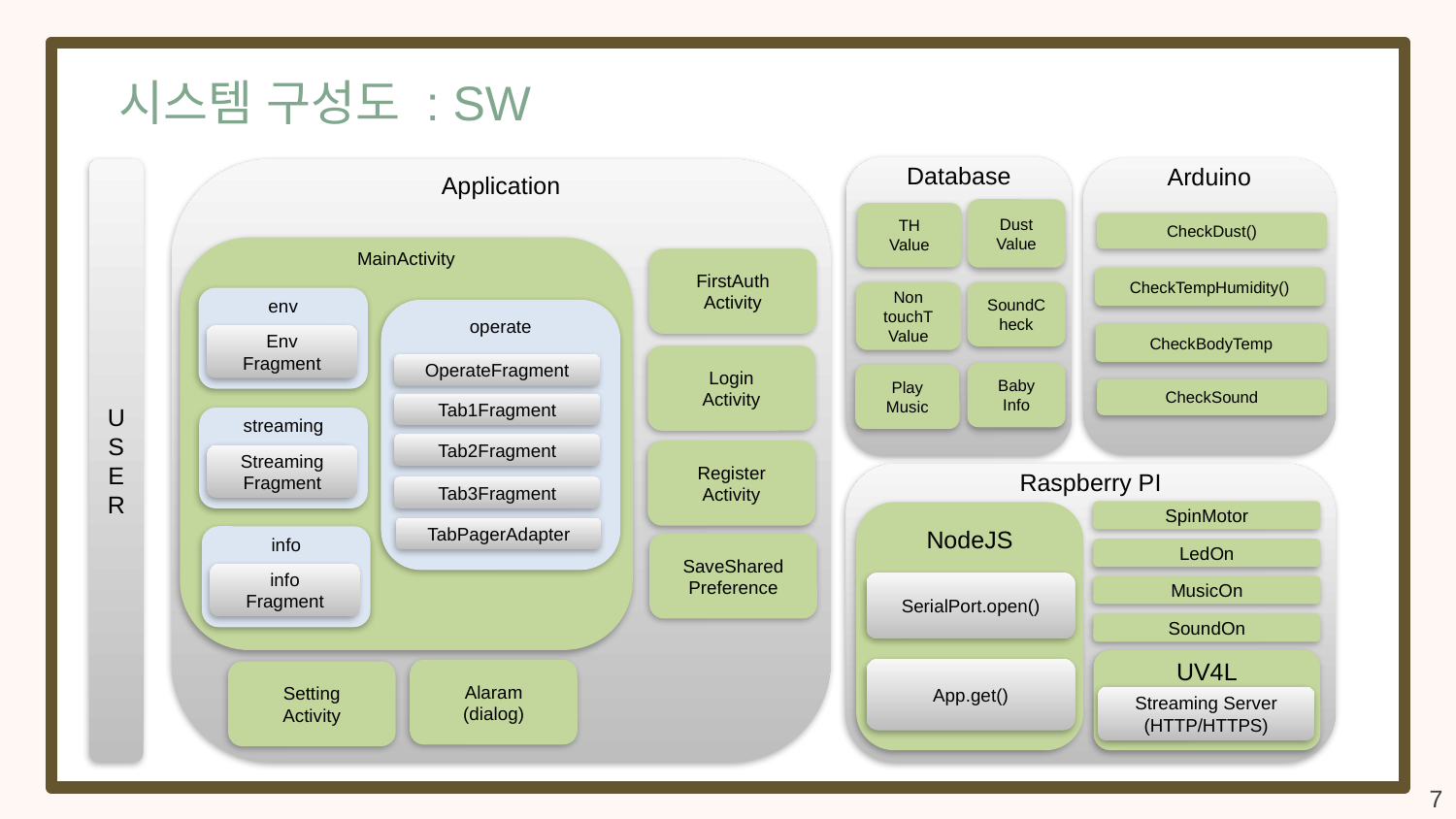

시스템 구성도 : SW
Database

Arduino

U
S
E
R
Application

Dust
Value
TH
Value
CheckDust()
MainActivity

FirstAuth
Activity
CheckTempHumidity()
Non
touchT
Value
SoundCheck
env

Env
Fragment
operate

OperateFragment
Tab1Fragment
Tab2Fragment
Tab3Fragment
TabPagerAdapter
CheckBodyTemp
Login
Activity
Baby
Info
Play
Music
CheckSound
streaming

Streaming
Fragment
Register
Activity
Raspberry PI

SpinMotor
NodeJS

info

info
Fragment
SaveShared
Preference
LedOn
SerialPort.open()
MusicOn
SoundOn
UV4L

App.get()
Alaram
(dialog)
Setting
Activity
Streaming Server
(HTTP/HTTPS)
7